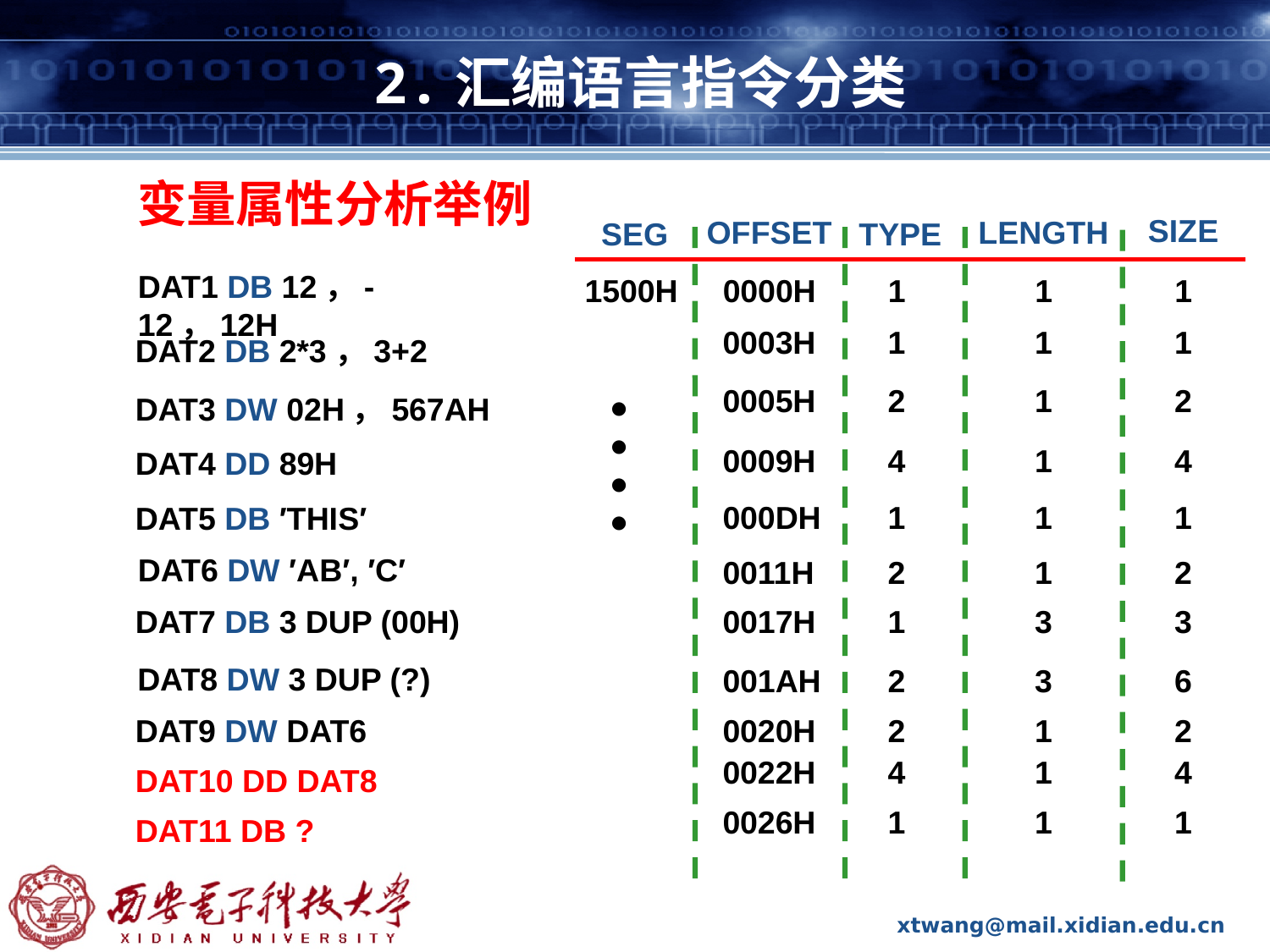

# 2.汇编语言指令分类
变量属性分析举例
SIZE
OFFSET
LENGTH
SEG
TYPE

DAT1 DB 12，-12，12H
1500H
0000H
1
1
1
0003H
1
1
1
DAT2 DB 2*3，3+2
0005H
2
1
2
●
●
●
●
DAT3 DW 02H，567AH
0009H
4
1
4
DAT4 DD 89H
000DH
1
1
1
DAT5 DB ′THIS′
DAT6 DW ′AB′, ′C′
0011H
2
1
2
DAT7 DB 3 DUP (00H)
0017H
1
3
3
DAT8 DW 3 DUP (?)
001AH
2
3
6
DAT9 DW DAT6
0020H
2
1
2
0022H
4
1
4
DAT10 DD DAT8
0026H
1
1
1
DAT11 DB ?